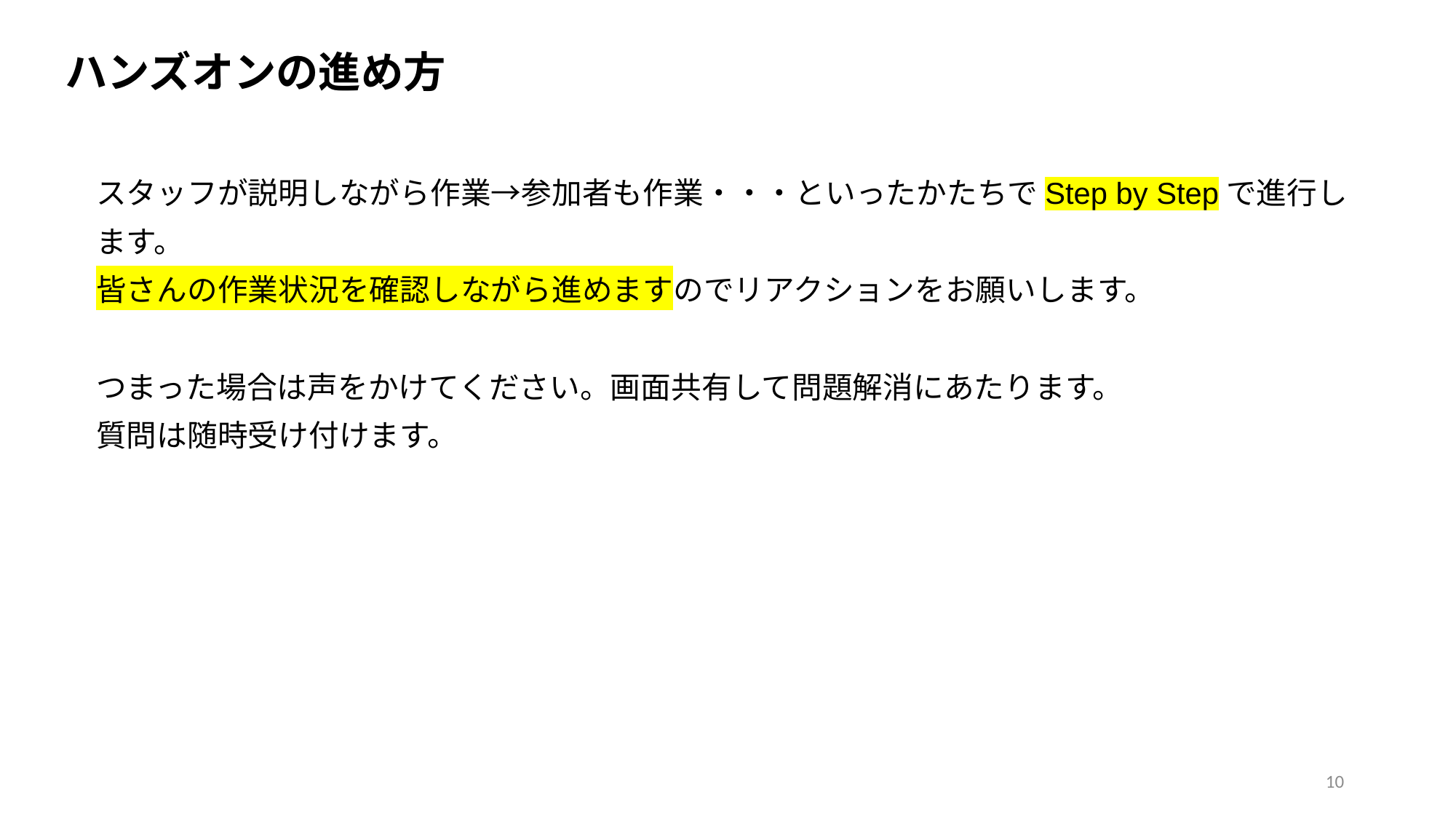

ハンズオンの進め方
スタッフが説明しながら作業→参加者も作業・・・といったかたちでStep by Stepで進行します。
皆さんの作業状況を確認しながら進めますのでリアクションをお願いします。

つまった場合は声をかけてください。画面共有して問題解消にあたります。
質問は随時受け付けます。
10